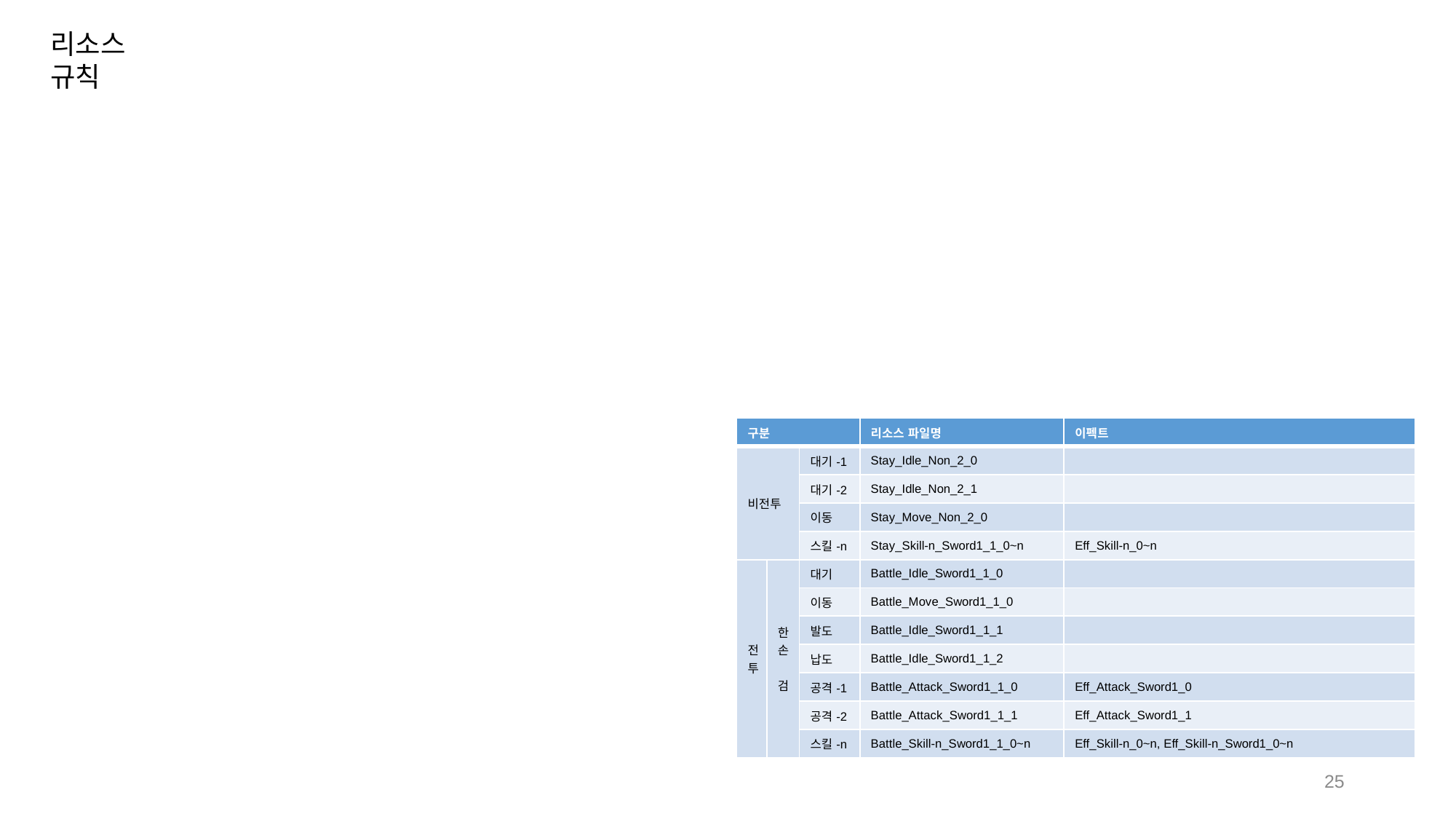

리소스
규칙
| 구분 |  | 구분 | 리소스 파일명 | 이펙트 |
| --- | --- | --- | --- | --- |
| 비전투 |  | 대기-1 | Stay\_Idle\_Non\_2\_0 |  |
|  |  | 대기-2 | Stay\_Idle\_Non\_2\_1 |  |
|  |  | 이동 | Stay\_Move\_Non\_2\_0 |  |
|  |  | 스킬-n | Stay\_Skill-n\_Sword1\_1\_0~n | Eff\_Skill-n\_0~n |
| 전투 | 한손 검 | 대기 | Battle\_Idle\_Sword1\_1\_0 |  |
|  |  | 이동 | Battle\_Move\_Sword1\_1\_0 |  |
|  |  | 발도 | Battle\_Idle\_Sword1\_1\_1 |  |
|  |  | 납도 | Battle\_Idle\_Sword1\_1\_2 |  |
|  |  | 공격-1 | Battle\_Attack\_Sword1\_1\_0 | Eff\_Attack\_Sword1\_0 |
|  |  | 공격-2 | Battle\_Attack\_Sword1\_1\_1 | Eff\_Attack\_Sword1\_1 |
|  |  | 스킬-n | Battle\_Skill-n\_Sword1\_1\_0~n | Eff\_Skill-n\_0~n, Eff\_Skill-n\_Sword1\_0~n |
25